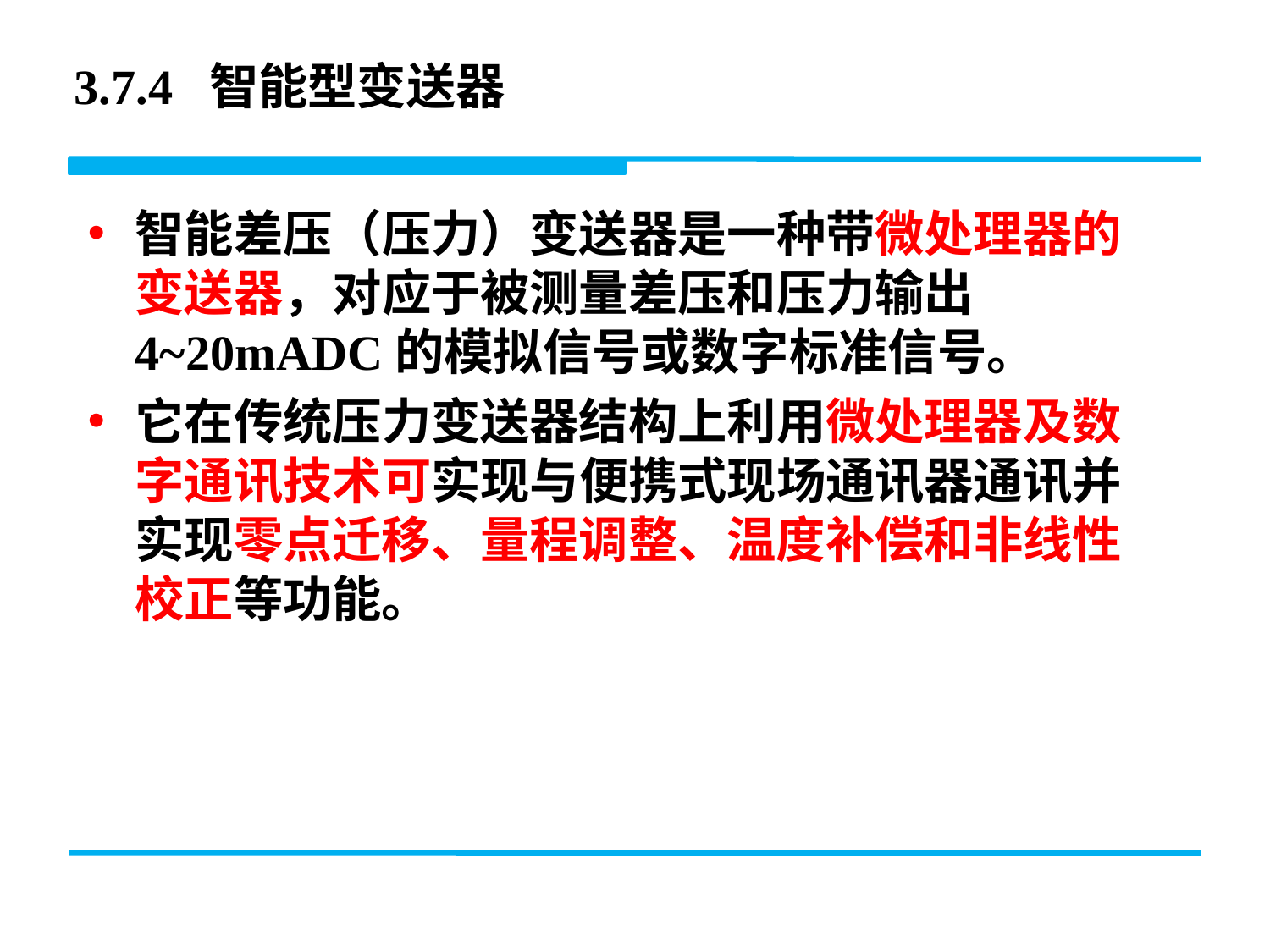

# 3.7.4  智能型变送器
智能差压（压力）变送器是一种带微处理器的变送器，对应于被测量差压和压力输出4~20mADC的模拟信号或数字标准信号。
它在传统压力变送器结构上利用微处理器及数字通讯技术可实现与便携式现场通讯器通讯并实现零点迁移、量程调整、温度补偿和非线性校正等功能。